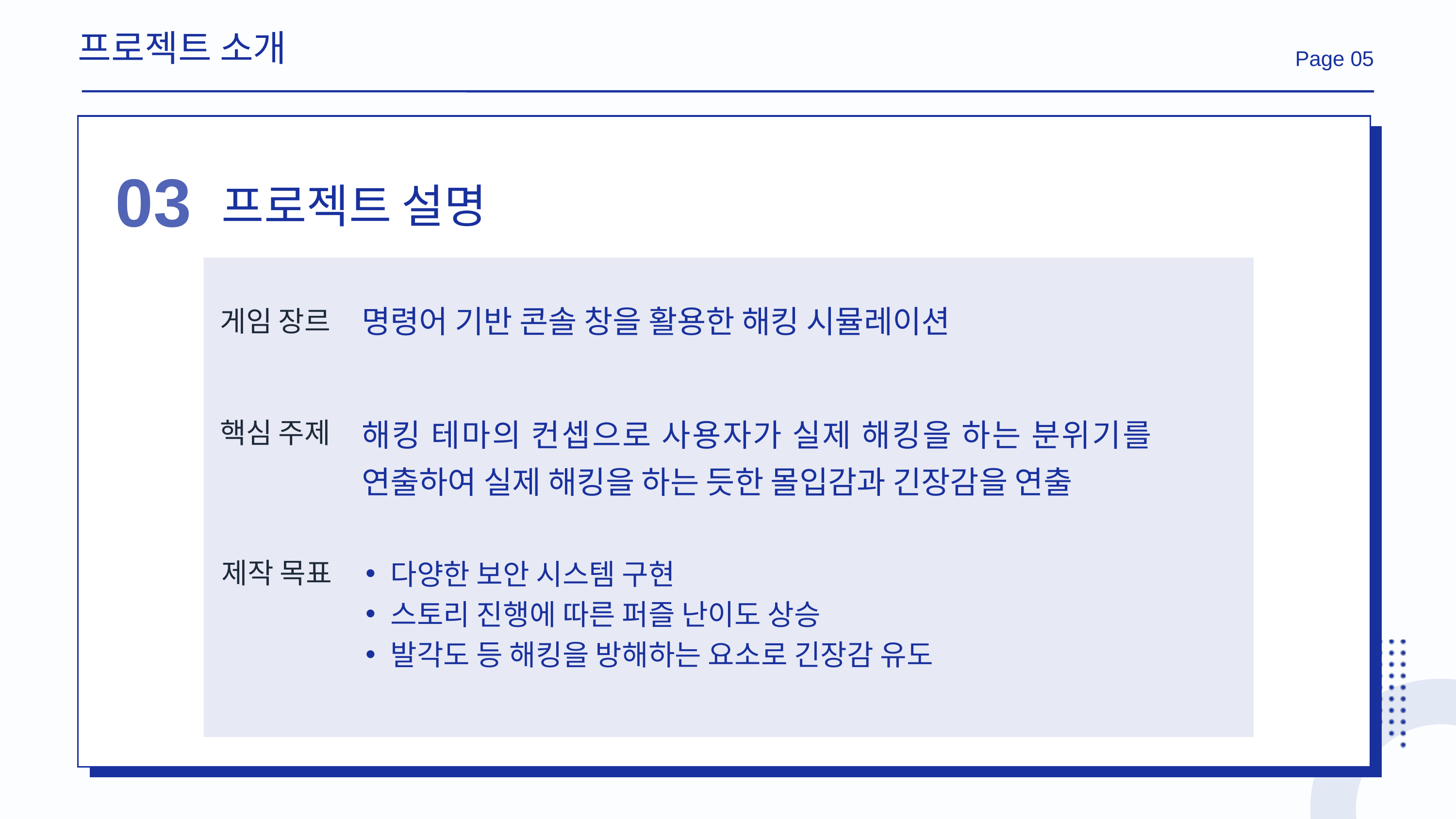

프로젝트 소개
Page 05

03
프로젝트 설명

명령어 기반 콘솔 창을 활용한 해킹 시뮬레이션
게임 장르
해킹 테마의 컨셉으로 사용자가 실제 해킹을 하는 분위기를 연출하여 실제 해킹을 하는 듯한 몰입감과 긴장감을 연출
핵심 주제
다양한 보안 시스템 구현
스토리 진행에 따른 퍼즐 난이도 상승
발각도 등 해킹을 방해하는 요소로 긴장감 유도
제작 목표